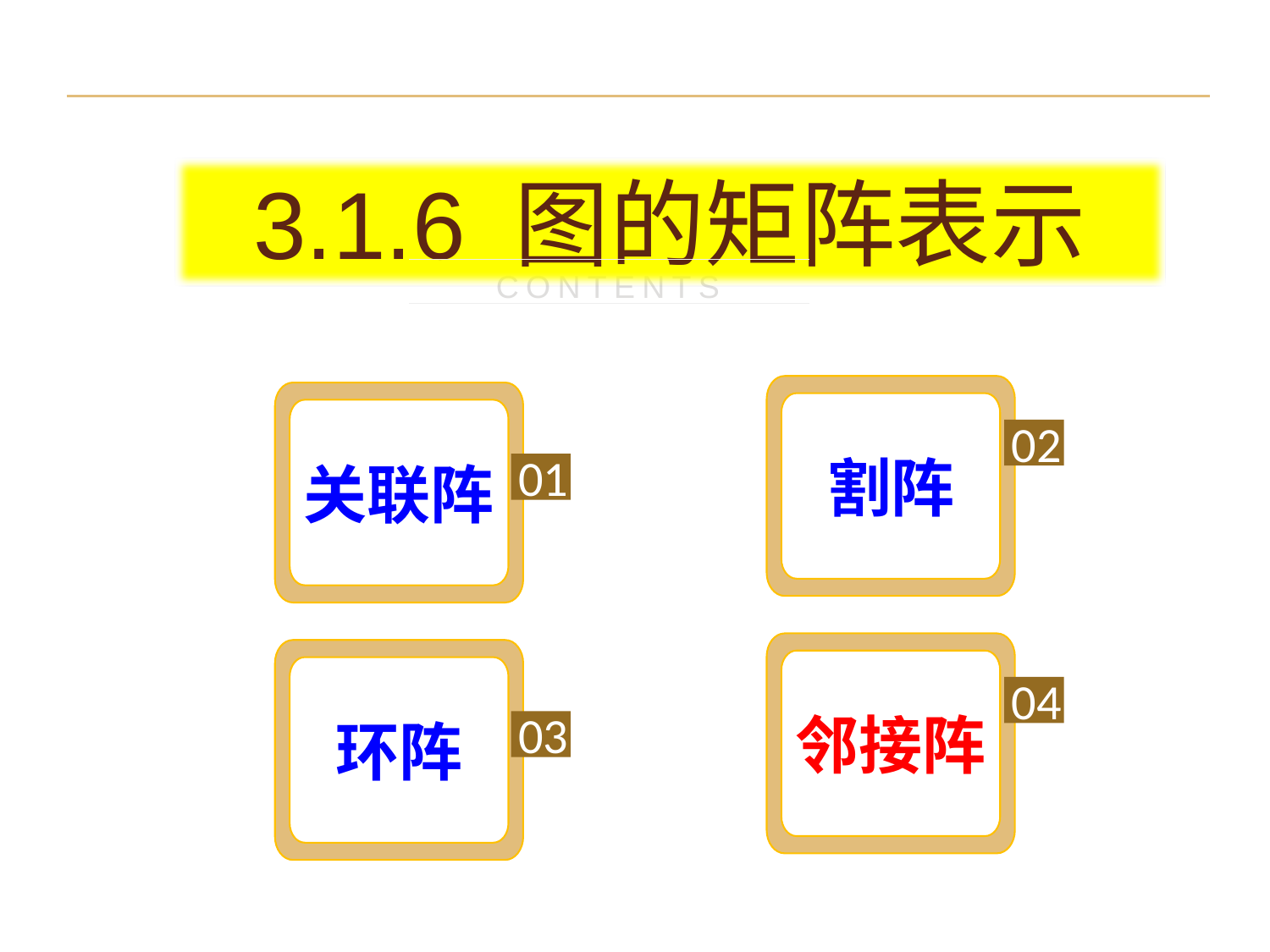

3.1.6 图的矩阵表示
CONTENTS
割阵
关联阵
02
01
邻接阵
环阵
04
03